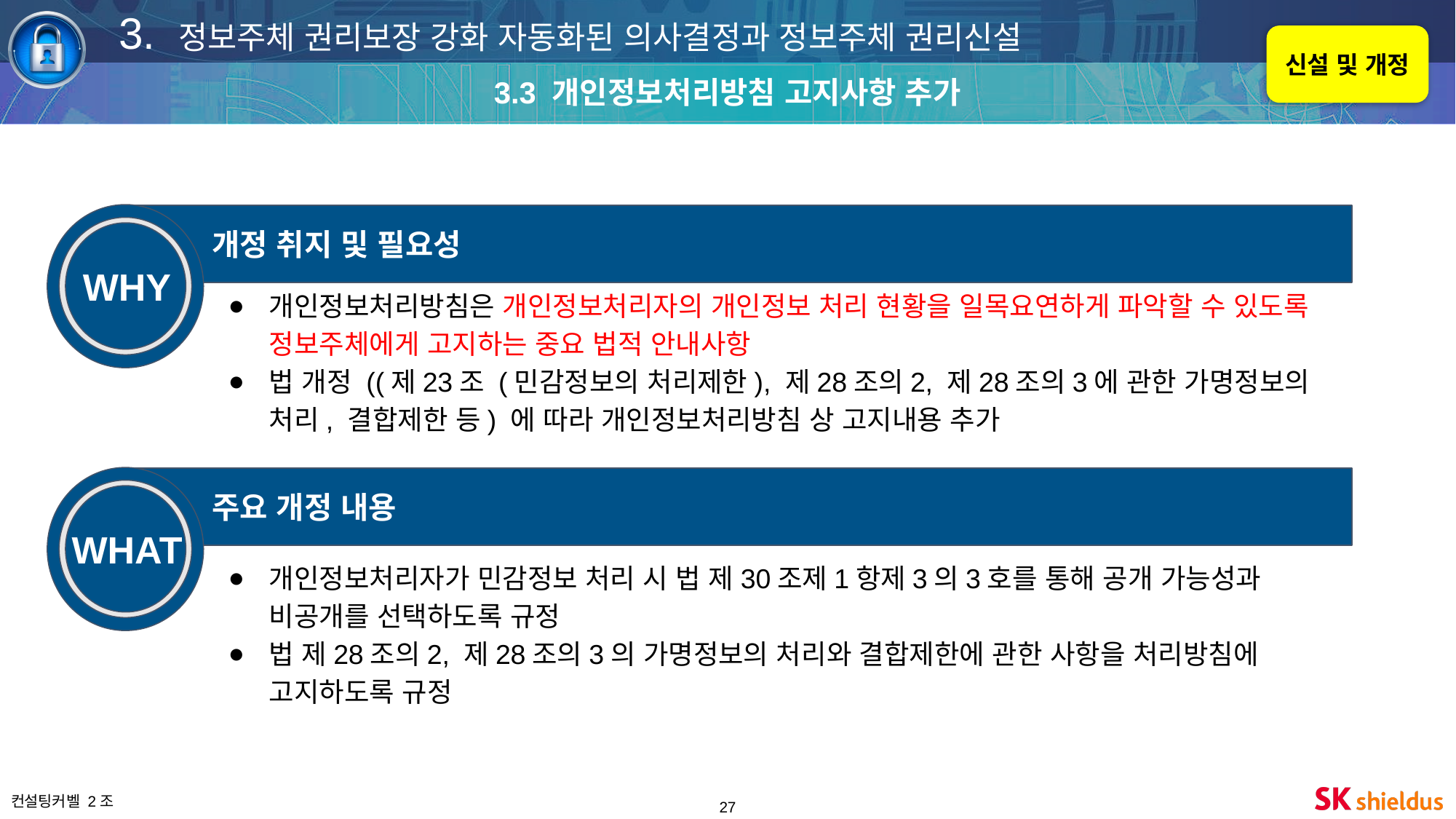

3. 정보주체 권리보장 강화 자동화된 의사결정과 정보주체 권리신설
신설 및 개정
3.3 개인정보처리방침 고지사항 추가

개정 취지 및 필요성

WHY

개인정보처리방침은 개인정보처리자의 개인정보 처리 현황을 일목요연하게 파악할 수 있도록 정보주체에게 고지하는 중요 법적 안내사항
법 개정 ((제23조 (민감정보의 처리제한), 제28조의2, 제28조의3에 관한 가명정보의 처리, 결합제한 등) 에 따라 개인정보처리방침 상 고지내용 추가
주요 개정 내용

WHAT

개인정보처리자가 민감정보 처리 시 법 제30조제1항제3의3호를 통해 공개 가능성과 비공개를 선택하도록 규정
법 제28조의2, 제28조의3의 가명정보의 처리와 결합제한에 관한 사항을 처리방침에 고지하도록 규정
27